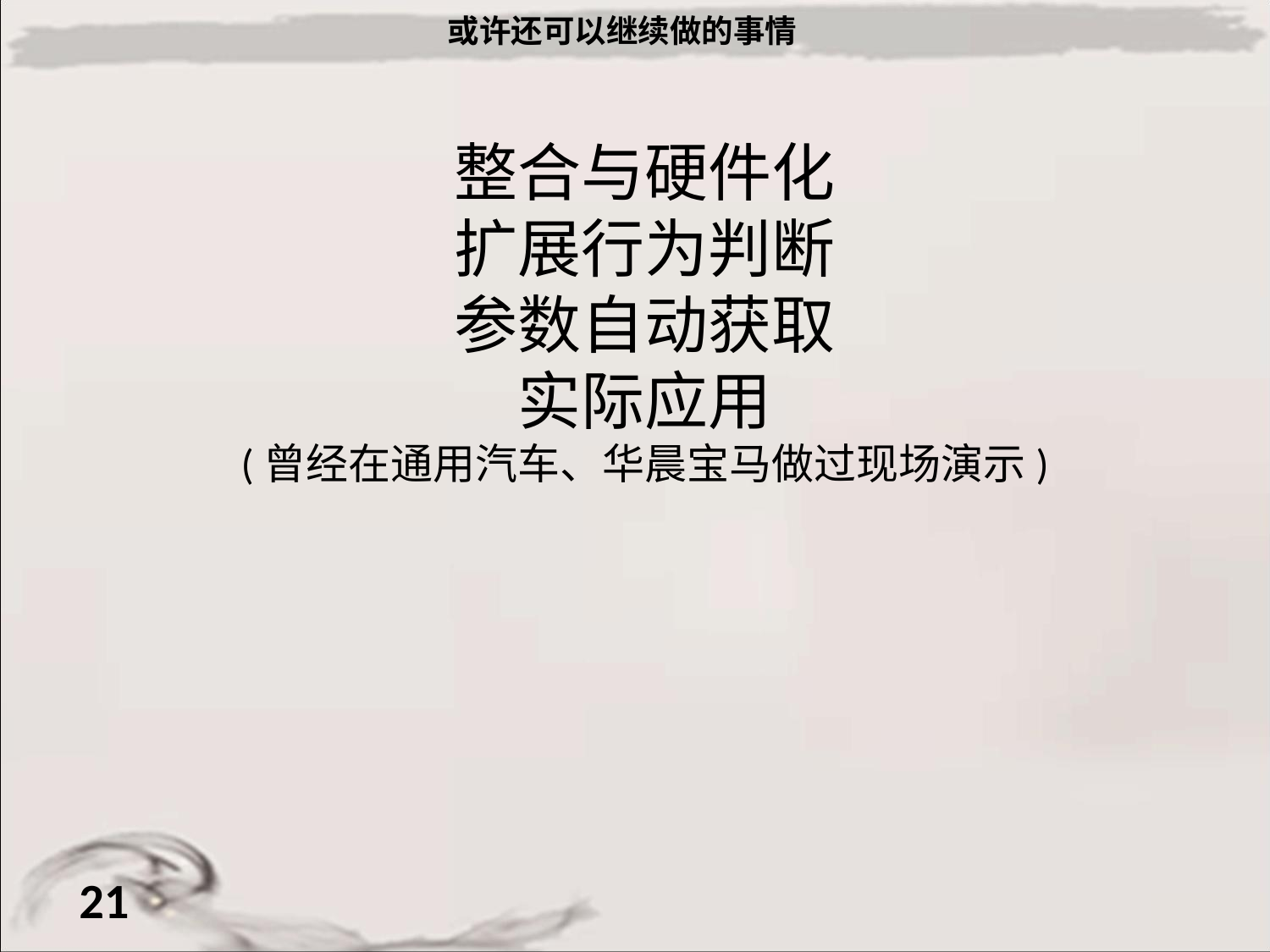

或许还可以继续做的事情
整合与硬件化
扩展行为判断
参数自动获取
实际应用
(曾经在通用汽车、华晨宝马做过现场演示)
21